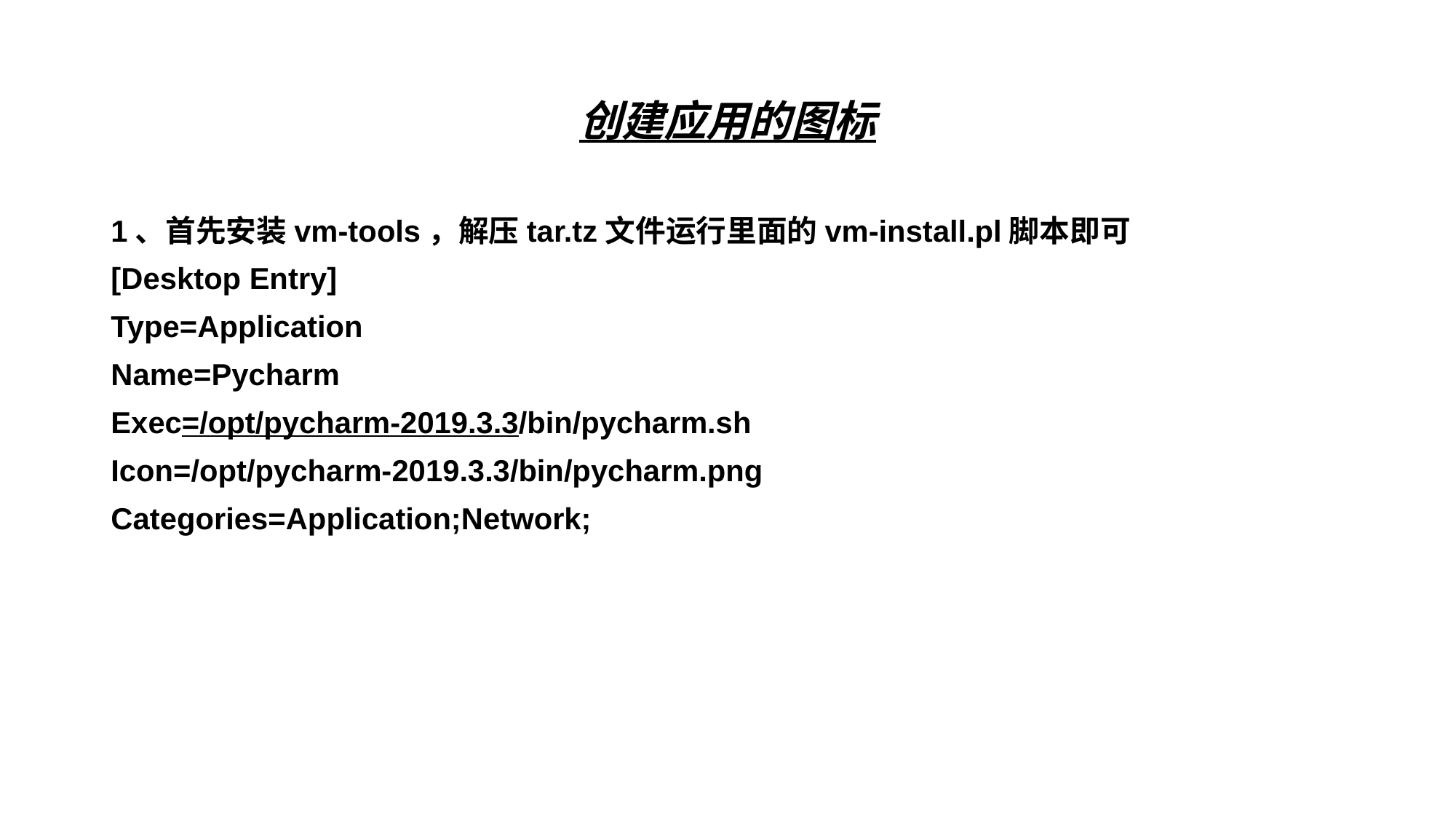

# 创建应用的图标
1、首先安装vm-tools，解压tar.tz文件运行里面的vm-install.pl脚本即可
[Desktop Entry]
Type=Application
Name=Pycharm
Exec=/opt/pycharm-2019.3.3/bin/pycharm.sh
Icon=/opt/pycharm-2019.3.3/bin/pycharm.png
Categories=Application;Network;